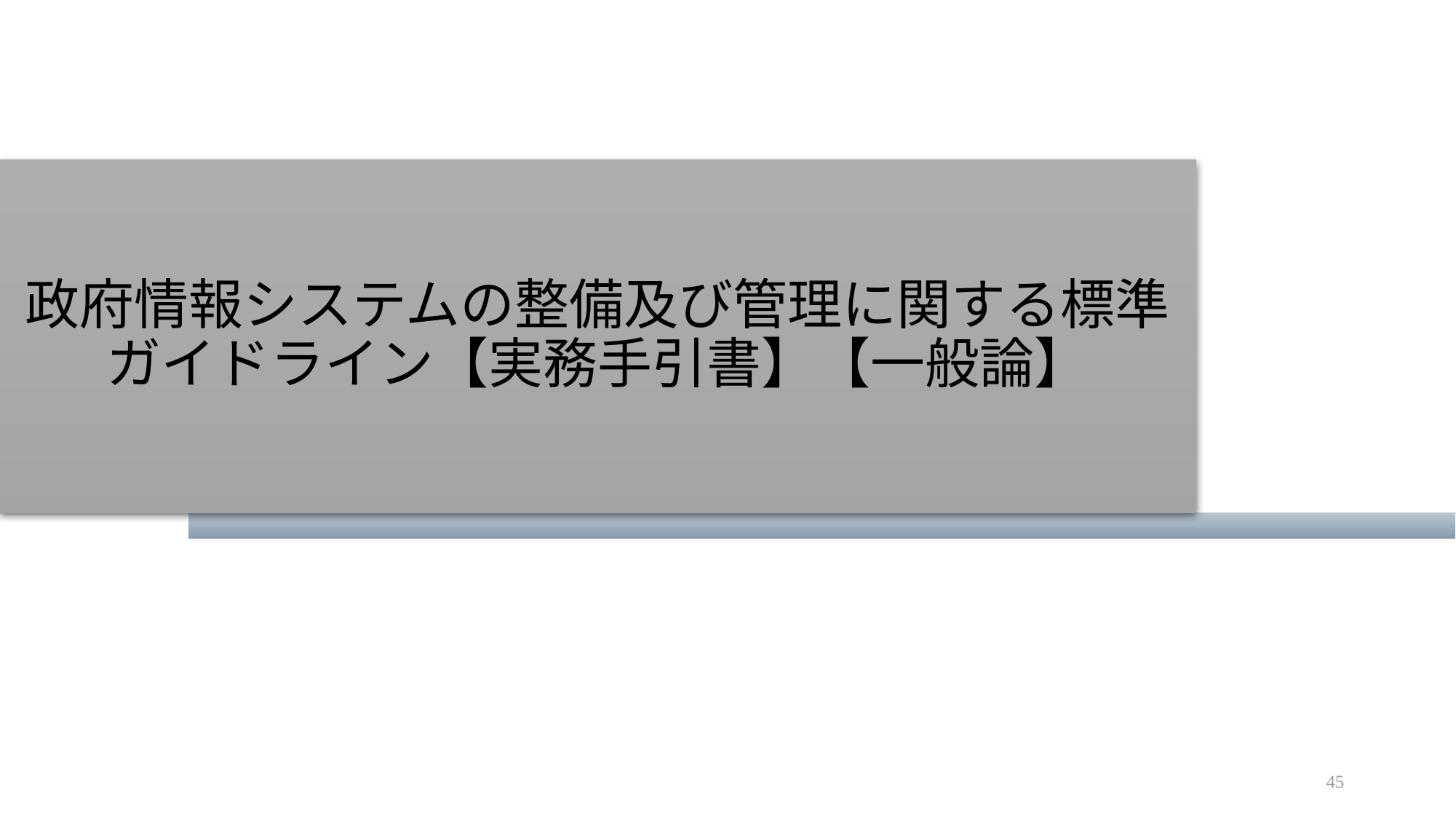

# 政府情報システムの整備及び管理に関する標準ガイドライン【実務手引書】【一般論】

45